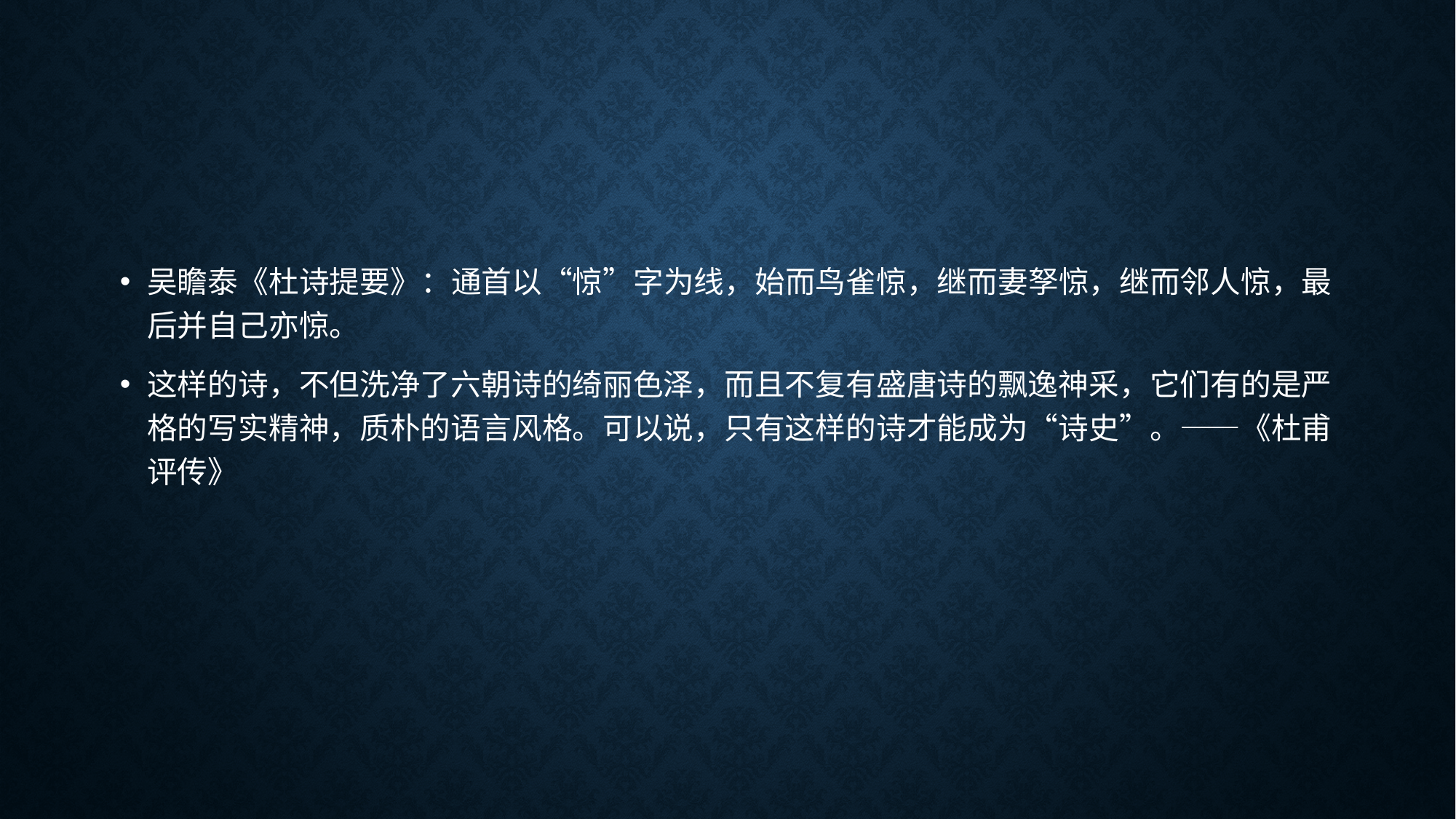

#
吴瞻泰《杜诗提要》：通首以“惊”字为线，始而鸟雀惊，继而妻孥惊，继而邻人惊，最后并自己亦惊。
这样的诗，不但洗净了六朝诗的绮丽色泽，而且不复有盛唐诗的飘逸神采，它们有的是严格的写实精神，质朴的语言风格。可以说，只有这样的诗才能成为“诗史”。——《杜甫评传》